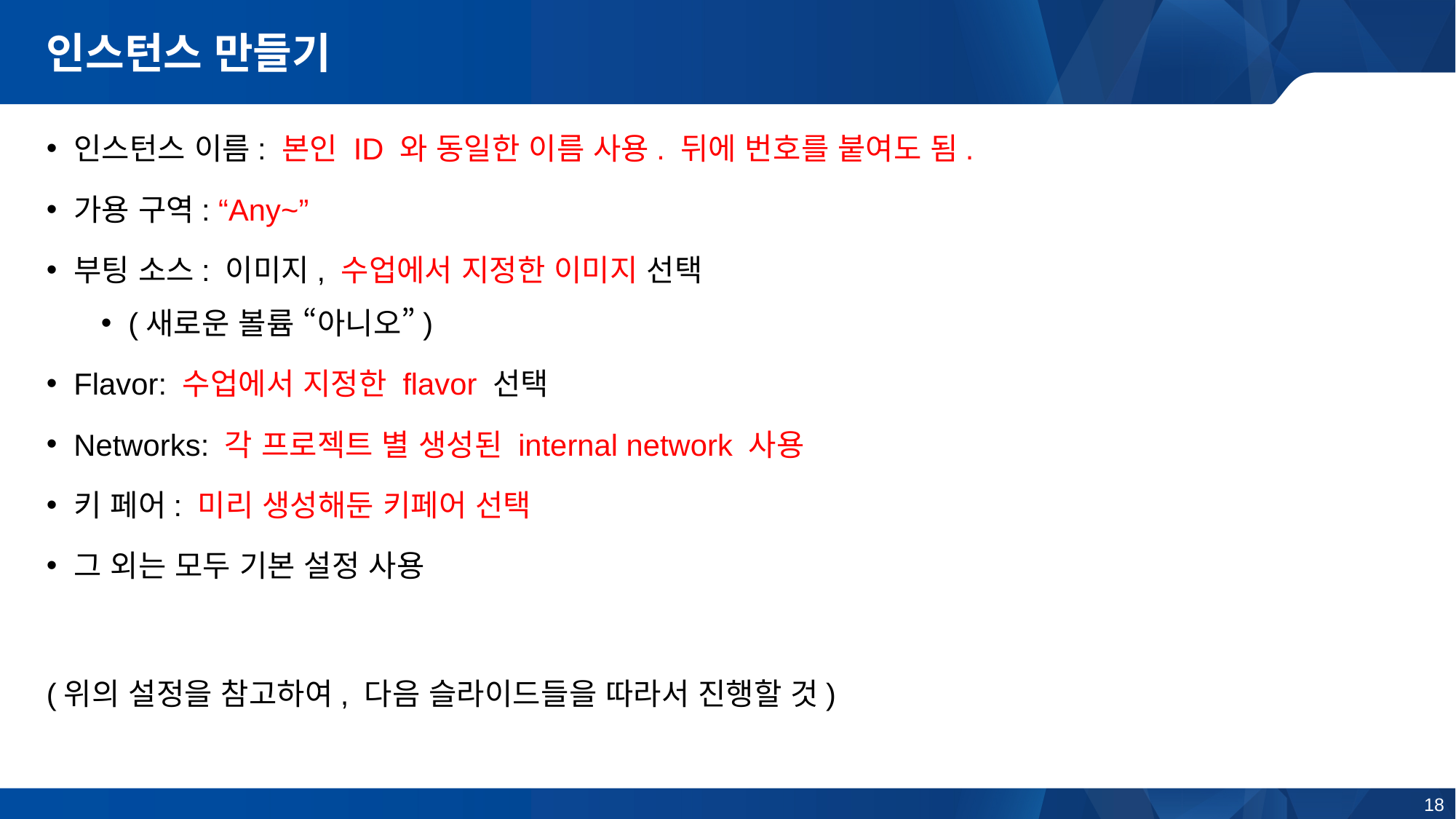

# 인스턴스 만들기
인스턴스 이름: 본인 ID 와 동일한 이름 사용. 뒤에 번호를 붙여도 됨.
가용 구역: “Any~”
부팅 소스: 이미지, 수업에서 지정한 이미지 선택
(새로운 볼륨 “아니오”)
Flavor: 수업에서 지정한 flavor 선택
Networks: 각 프로젝트 별 생성된 internal network 사용
키 페어: 미리 생성해둔 키페어 선택
그 외는 모두 기본 설정 사용

(위의 설정을 참고하여, 다음 슬라이드들을 따라서 진행할 것)
18